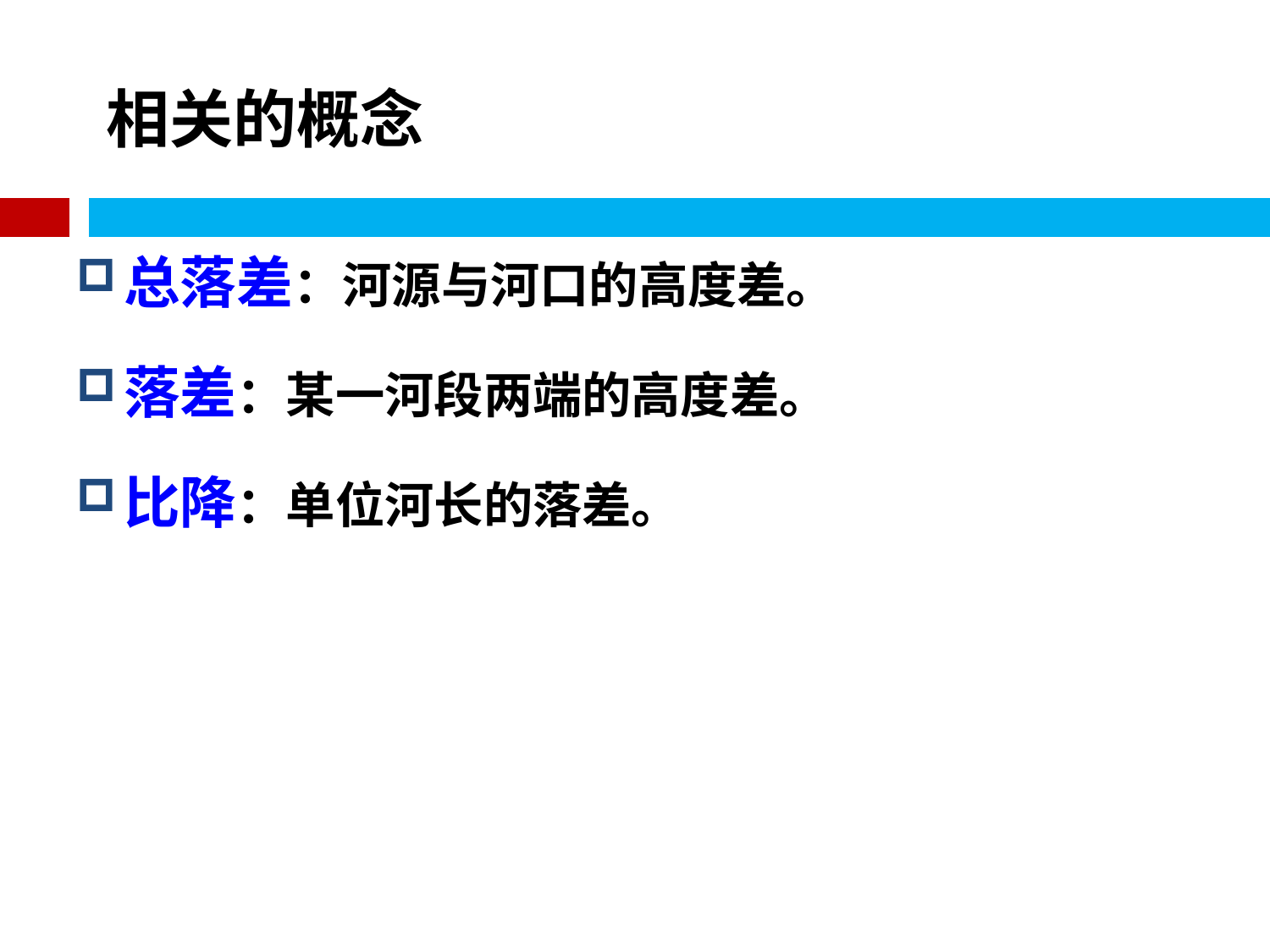

# 相关的概念
总落差：河源与河口的高度差。
落差：某一河段两端的高度差。
比降：单位河长的落差。